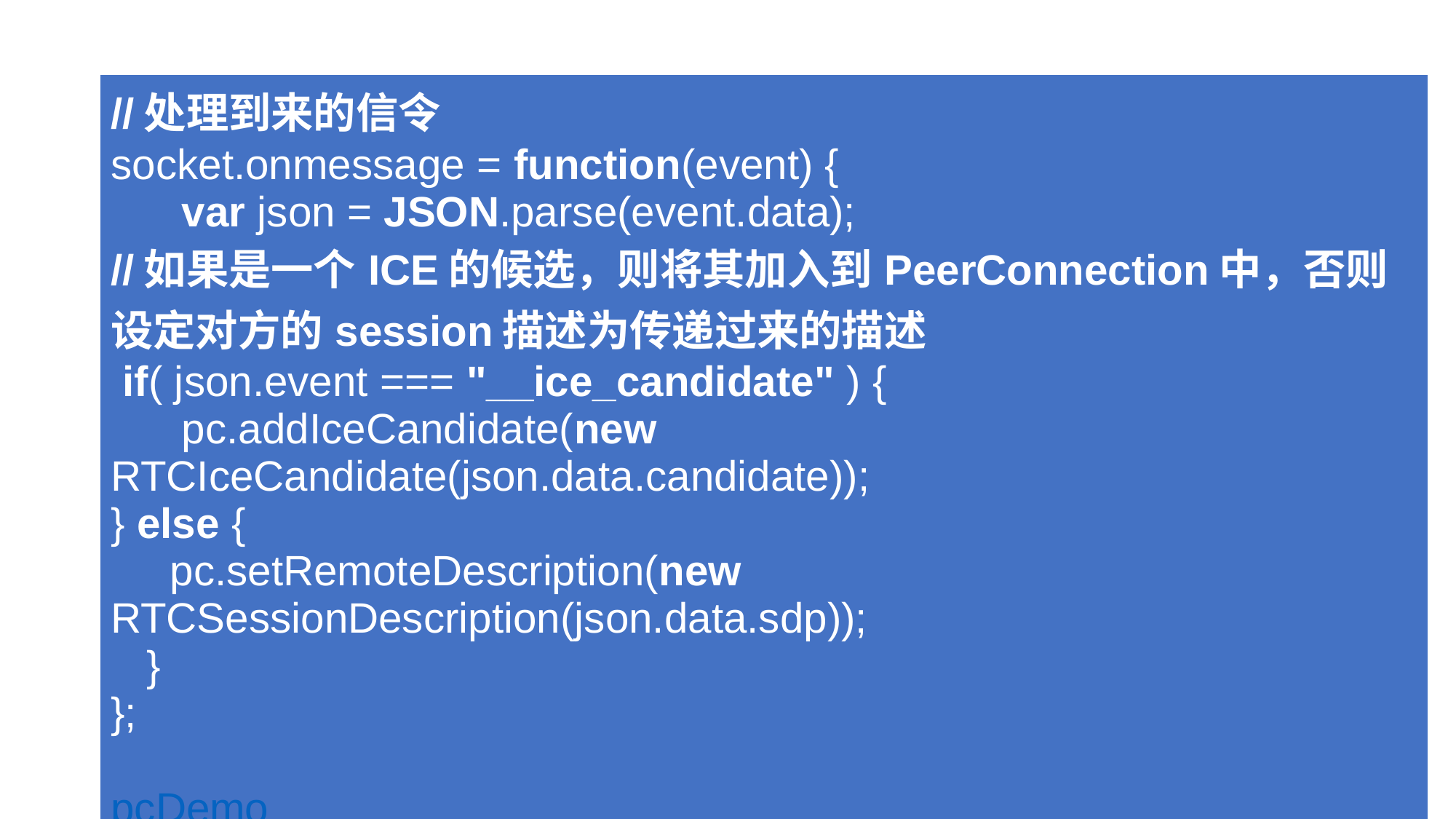

#
| //处理到来的信令 socket.onmessage = function(event) { var json = JSON.parse(event.data); //如果是一个ICE的候选，则将其加入到PeerConnection中，否则设定对方的session描述为传递过来的描述 if( json.event === "\_\_ice\_candidate" ) { pc.addIceCandidate(new RTCIceCandidate(json.data.candidate)); } else { pc.setRemoteDescription(new RTCSessionDescription(json.data.sdp)); } }; pcDemo |
| --- |